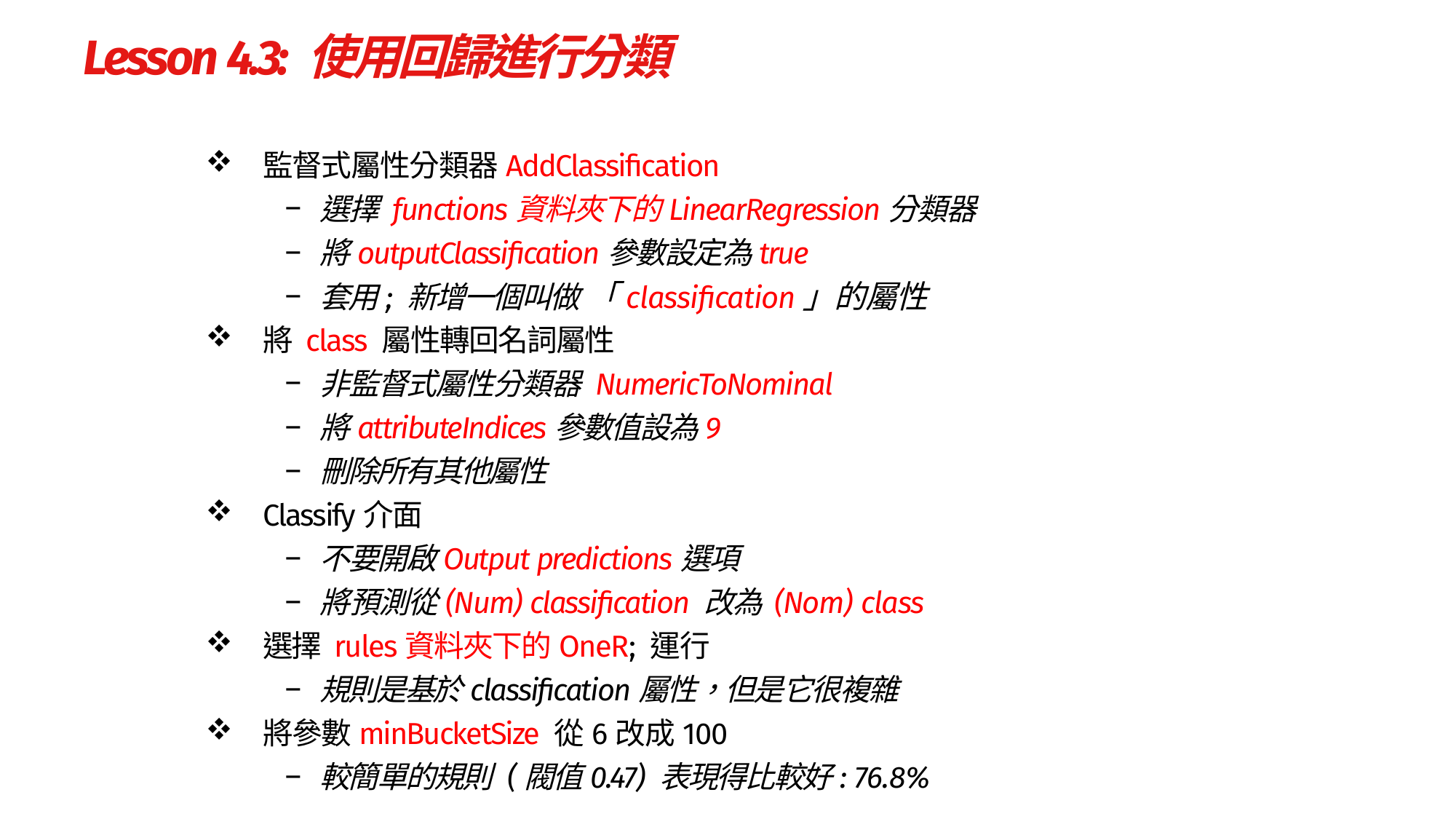

# Lesson 4.3: 使用回歸進行分類
監督式屬性分類器AddClassification
選擇 functions資料夾下的LinearRegression分類器
將outputClassification參數設定為true
套用; 新增一個叫做 「classification」的屬性
將 class 屬性轉回名詞屬性
非監督式屬性分類器 NumericToNominal
將attributeIndices參數值設為9
刪除所有其他屬性
Classify介面
不要開啟Output predictions選項
將預測從(Num) classification 改為 (Nom) class
選擇 rules資料夾下的OneR; 運行
規則是基於classification屬性，但是它很複雜
將參數minBucketSize 從6改成100
較簡單的規則 (閥值0.47) 表現得比較好: 76.8%